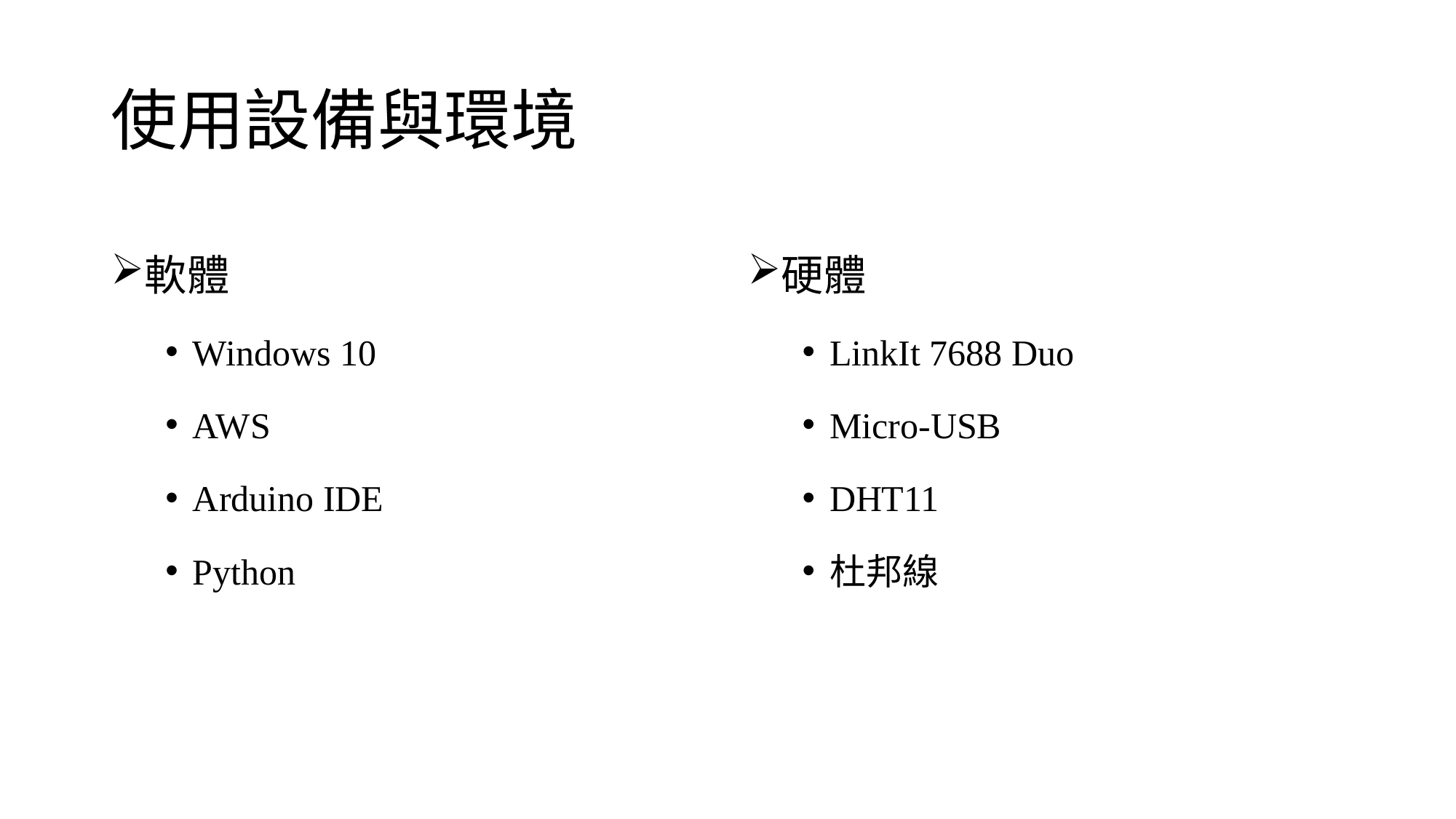

# 使用設備與環境
軟體
Windows 10
AWS
Arduino IDE
Python
硬體
LinkIt 7688 Duo
Micro-USB
DHT11
杜邦線